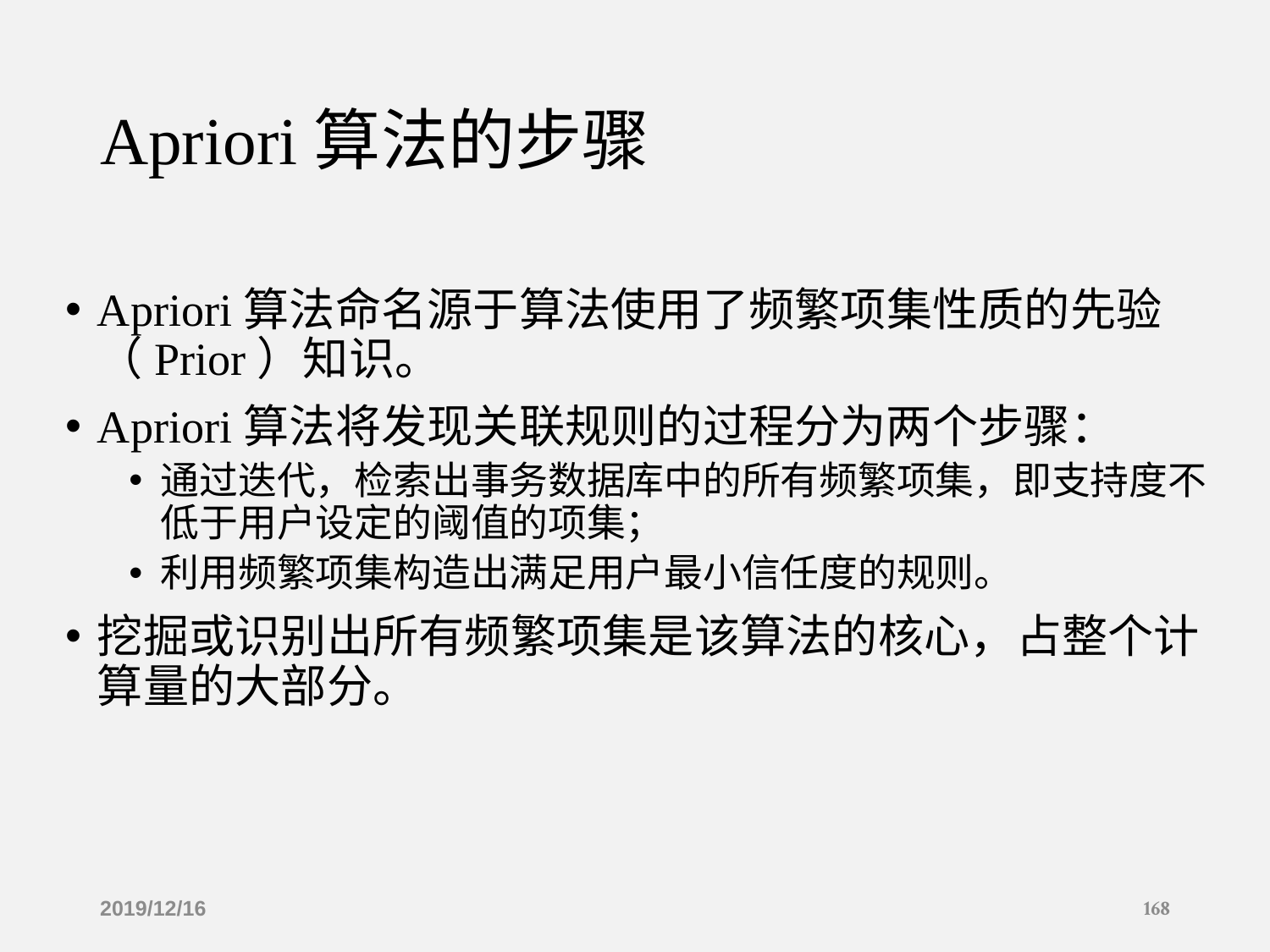

# Apriori算法的步骤
Apriori算法命名源于算法使用了频繁项集性质的先验（Prior）知识。
Apriori算法将发现关联规则的过程分为两个步骤：
通过迭代，检索出事务数据库中的所有频繁项集，即支持度不低于用户设定的阈值的项集；
利用频繁项集构造出满足用户最小信任度的规则。
挖掘或识别出所有频繁项集是该算法的核心，占整个计算量的大部分。
2019/12/16
168